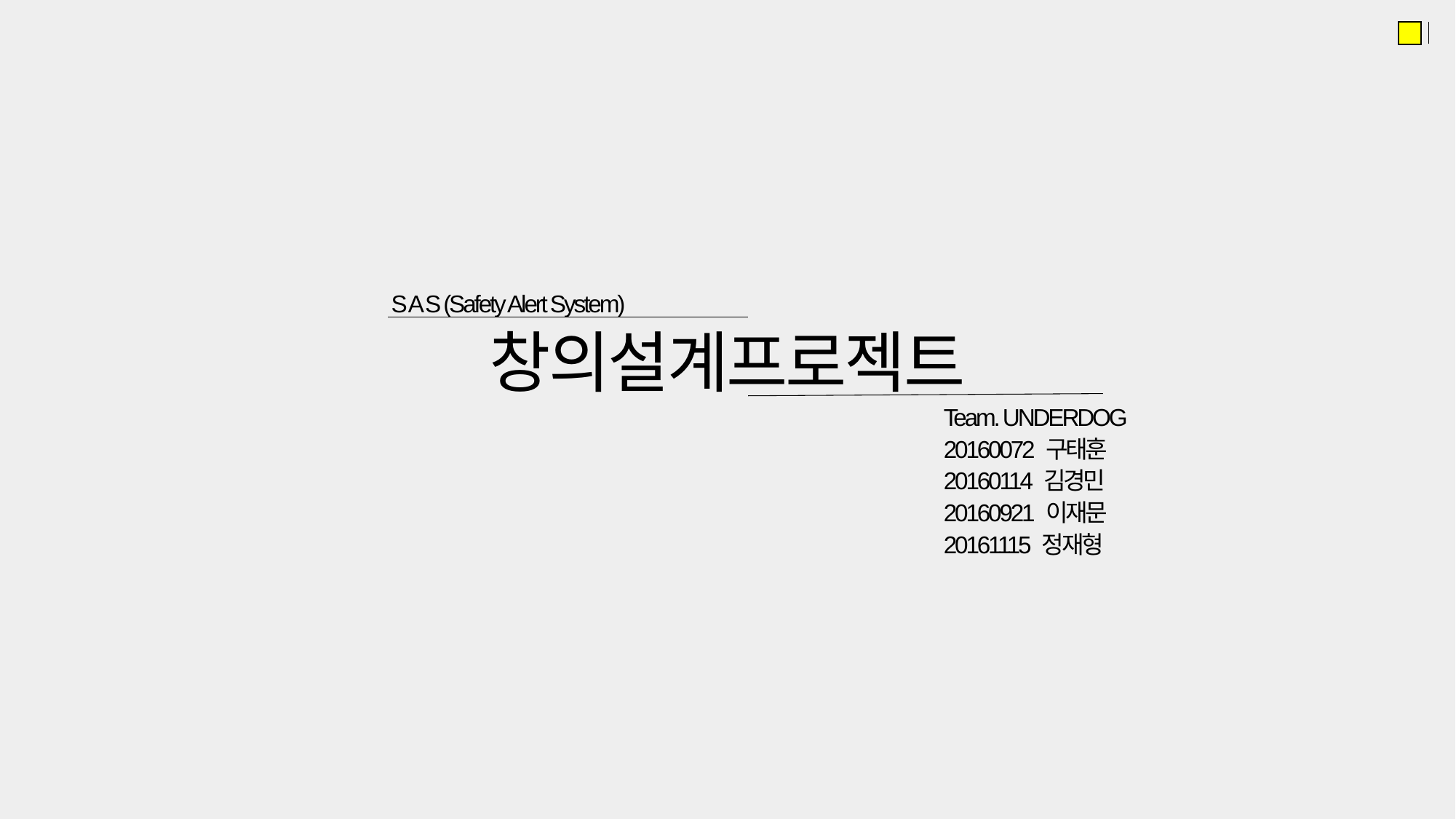

S A S (Safety Alert System)
창의설계프로젝트
Team. UNDERDOG
20160072 구태훈
20160114 김경민
20160921 이재문
20161115 정재형